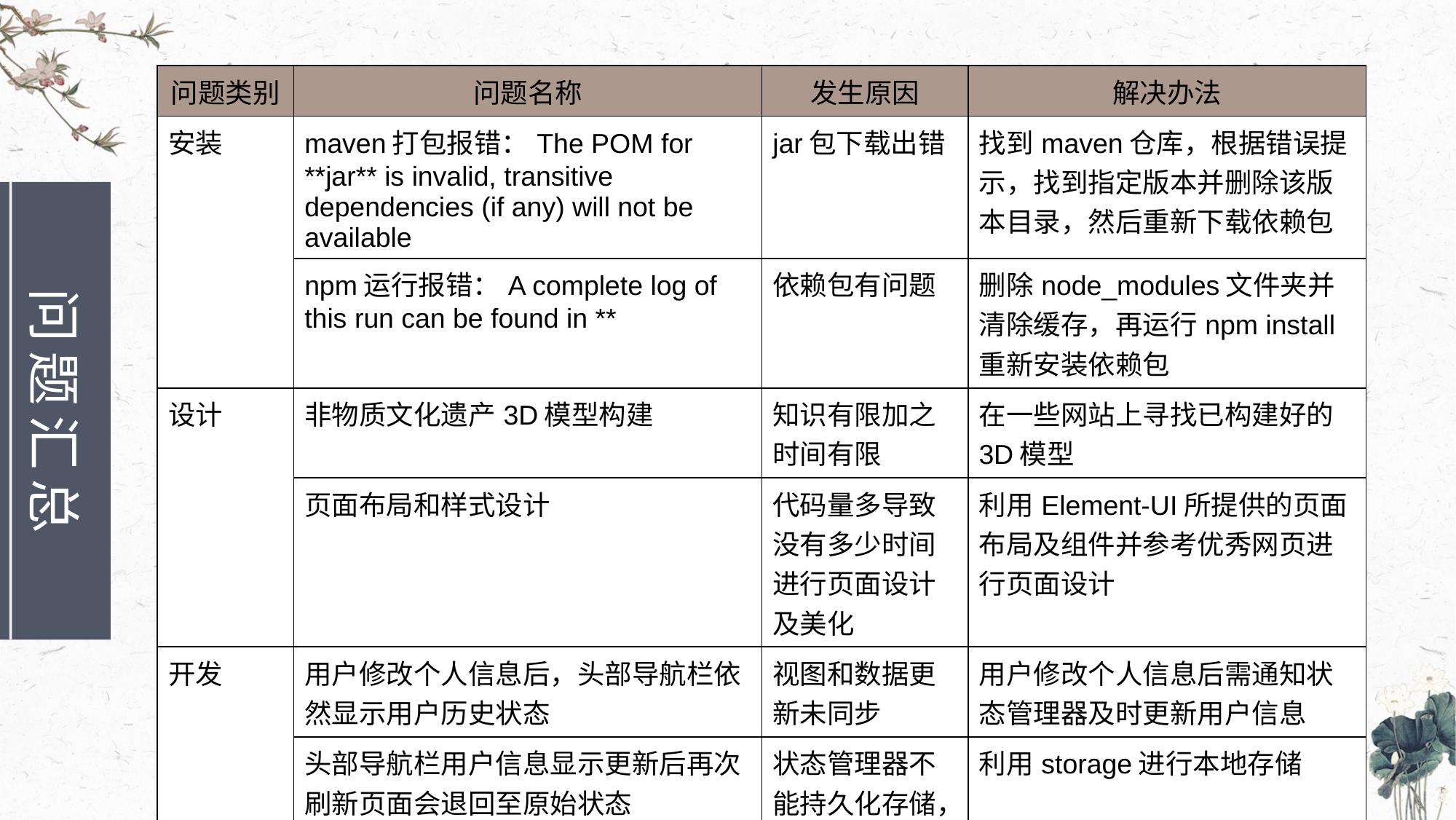

| 问题类别 | 问题名称 | 发生原因 | 解决办法 |
| --- | --- | --- | --- |
| 安装 | maven打包报错：The POM for \*\*jar\*\* is invalid, transitive dependencies (if any) will not be available | jar包下载出错 | 找到maven仓库，根据错误提示，找到指定版本并删除该版本目录，然后重新下载依赖包 |
|  | npm运行报错：A complete log of this run can be found in \*\* | 依赖包有问题 | 删除node\_modules文件夹并清除缓存，再运行npm install重新安装依赖包 |
| 设计 | 非物质文化遗产3D模型构建 | 知识有限加之时间有限 | 在一些网站上寻找已构建好的3D模型 |
|  | 页面布局和样式设计 | 代码量多导致没有多少时间进行页面设计及美化 | 利用Element-UI所提供的页面布局及组件并参考优秀网页进行页面设计 |
| 开发 | 用户修改个人信息后，头部导航栏依然显示用户历史状态 | 视图和数据更新未同步 | 用户修改个人信息后需通知状态管理器及时更新用户信息 |
|  | 头部导航栏用户信息显示更新后再次刷新页面会退回至原始状态 | 状态管理器不能持久化存储，当vuex刷新时会将状态置空 | 利用storage进行本地存储 |
问题汇总